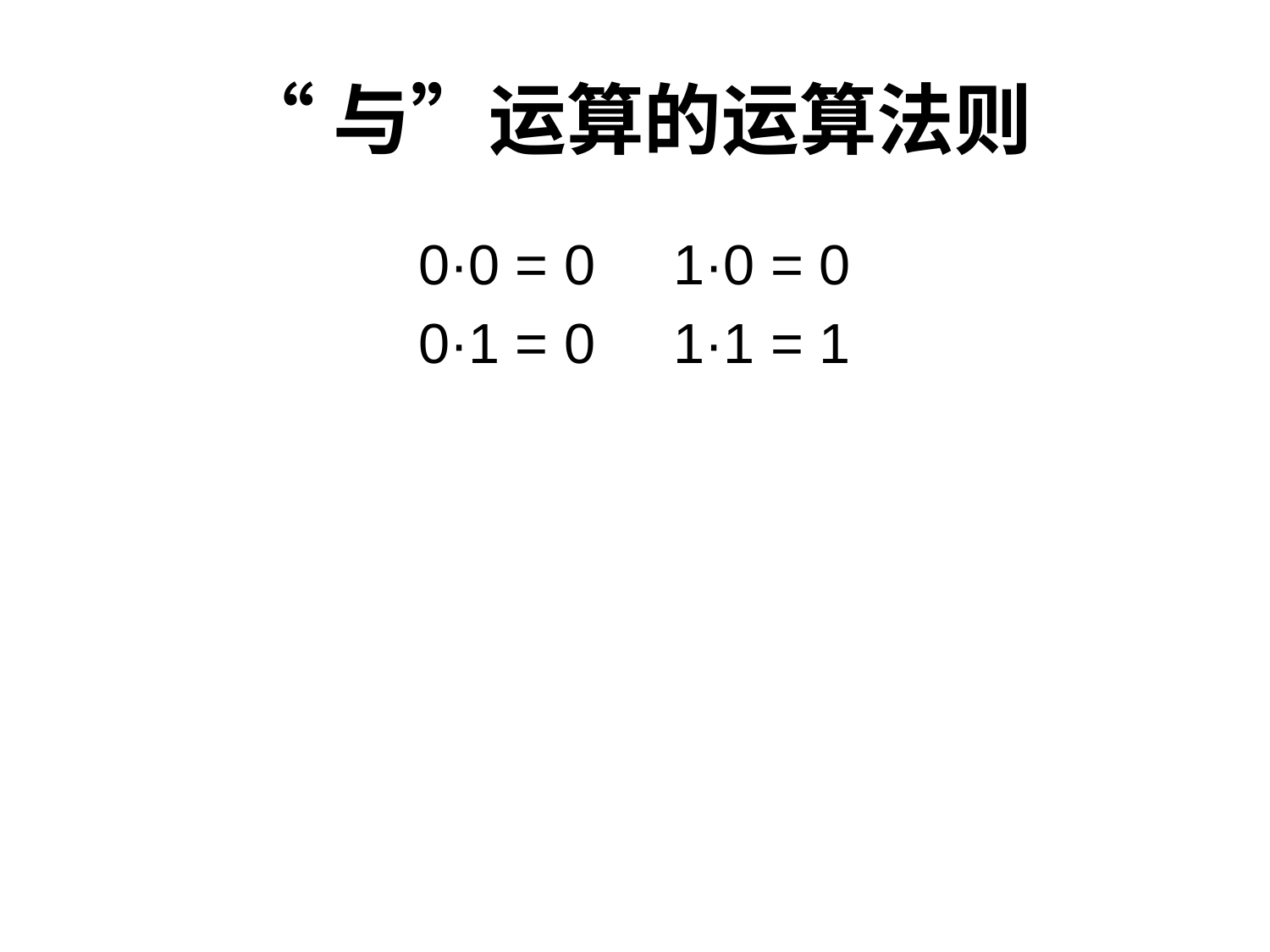

# “与”运算的运算法则
0·0 = 0     1·0 = 0
0·1 = 0     1·1 = 1